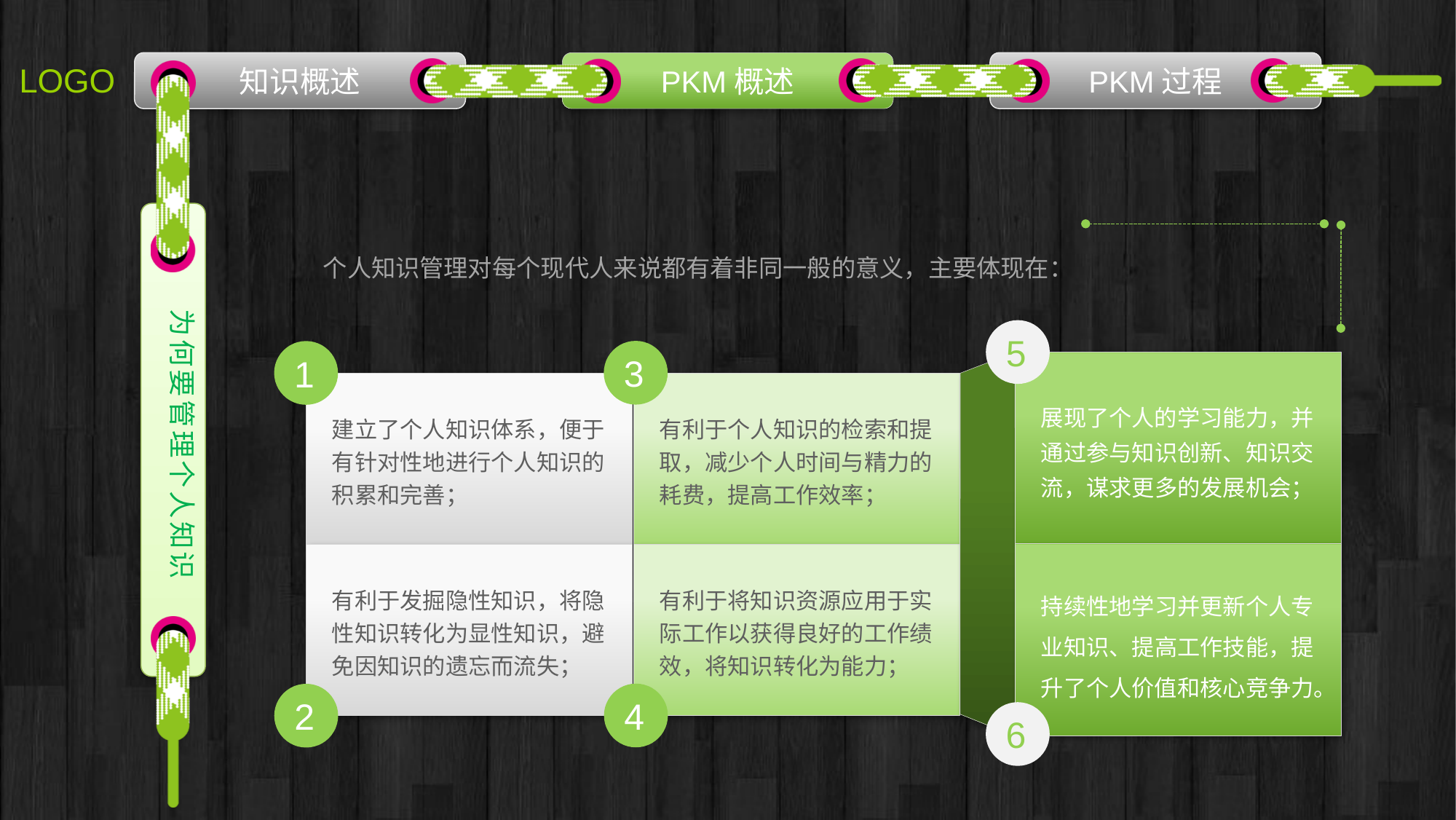

个人知识管理对每个现代人来说都有着非同一般的意义，主要体现在：
为何要管理个人知识
5
3
1
展现了个人的学习能力，并通过参与知识创新、知识交流，谋求更多的发展机会；

建立了个人知识体系，便于有针对性地进行个人知识的积累和完善；
有利于个人知识的检索和提取，减少个人时间与精力的耗费，提高工作效率；
持续性地学习并更新个人专业知识、提高工作技能，提升了个人价值和核心竞争力。
有利于发掘隐性知识，将隐性知识转化为显性知识，避免因知识的遗忘而流失；
有利于将知识资源应用于实际工作以获得良好的工作绩效，将知识转化为能力；
4
2
6